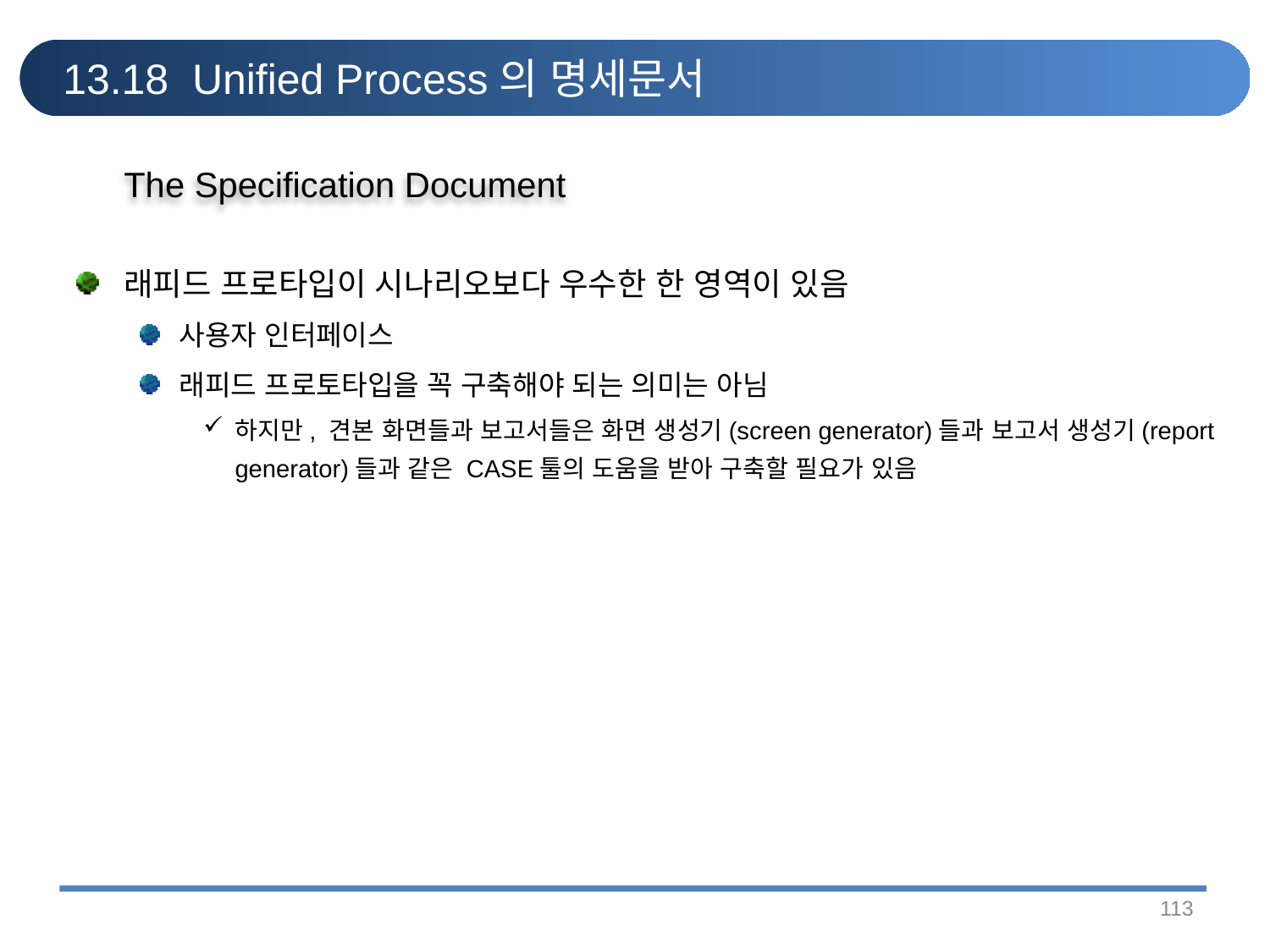

# 13.18  Unified Process의 명세문서
The Specification Document
래피드 프로타입이 시나리오보다 우수한 한 영역이 있음
사용자 인터페이스
래피드 프로토타입을 꼭 구축해야 되는 의미는 아님
하지만, 견본 화면들과 보고서들은 화면 생성기(screen generator)들과 보고서 생성기(report generator)들과 같은 CASE툴의 도움을 받아 구축할 필요가 있음
113